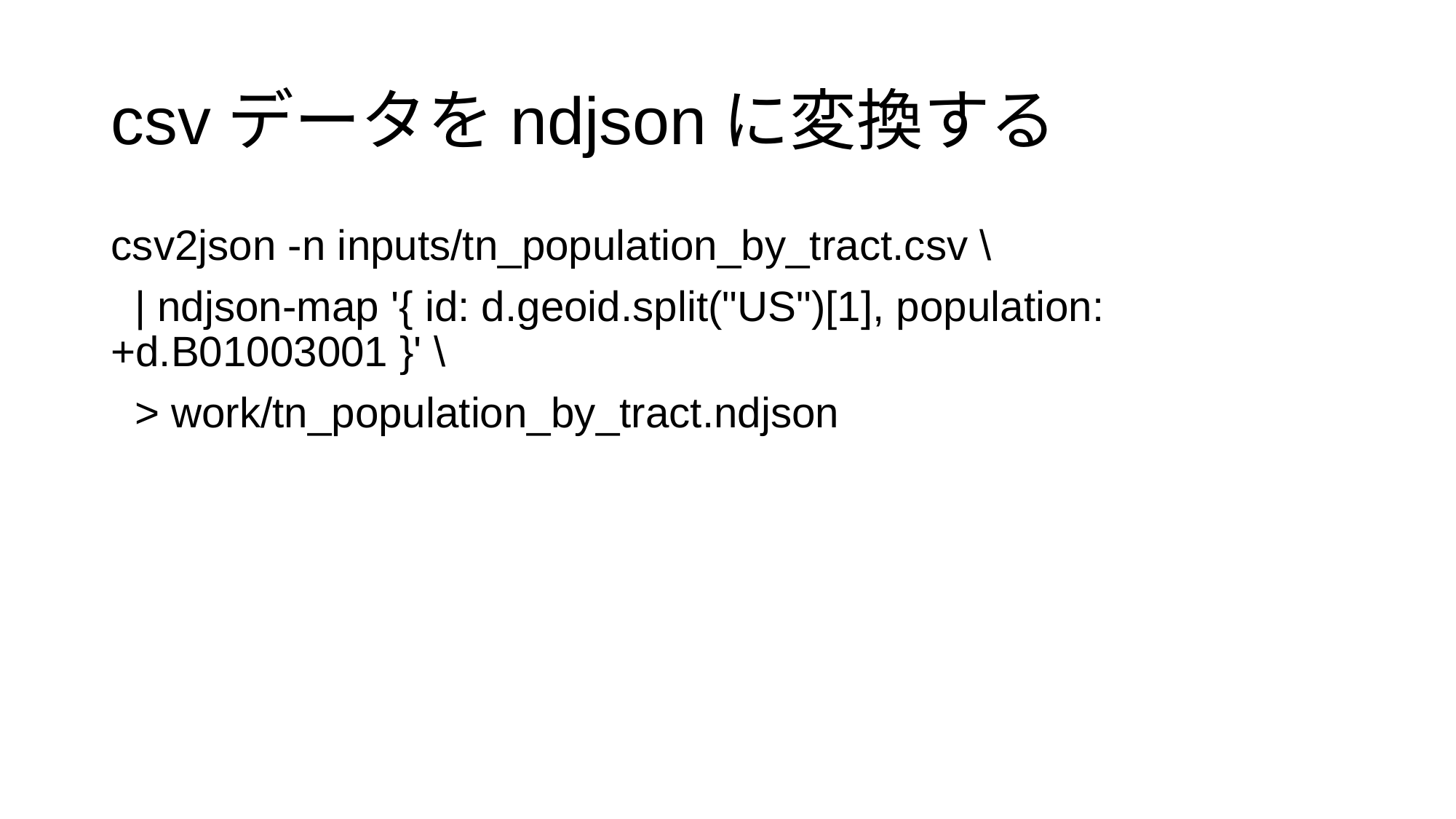

# csvデータをndjsonに変換する
csv2json -n inputs/tn_population_by_tract.csv \
  | ndjson-map '{ id: d.geoid.split("US")[1], population: +d.B01003001 }' \
  > work/tn_population_by_tract.ndjson